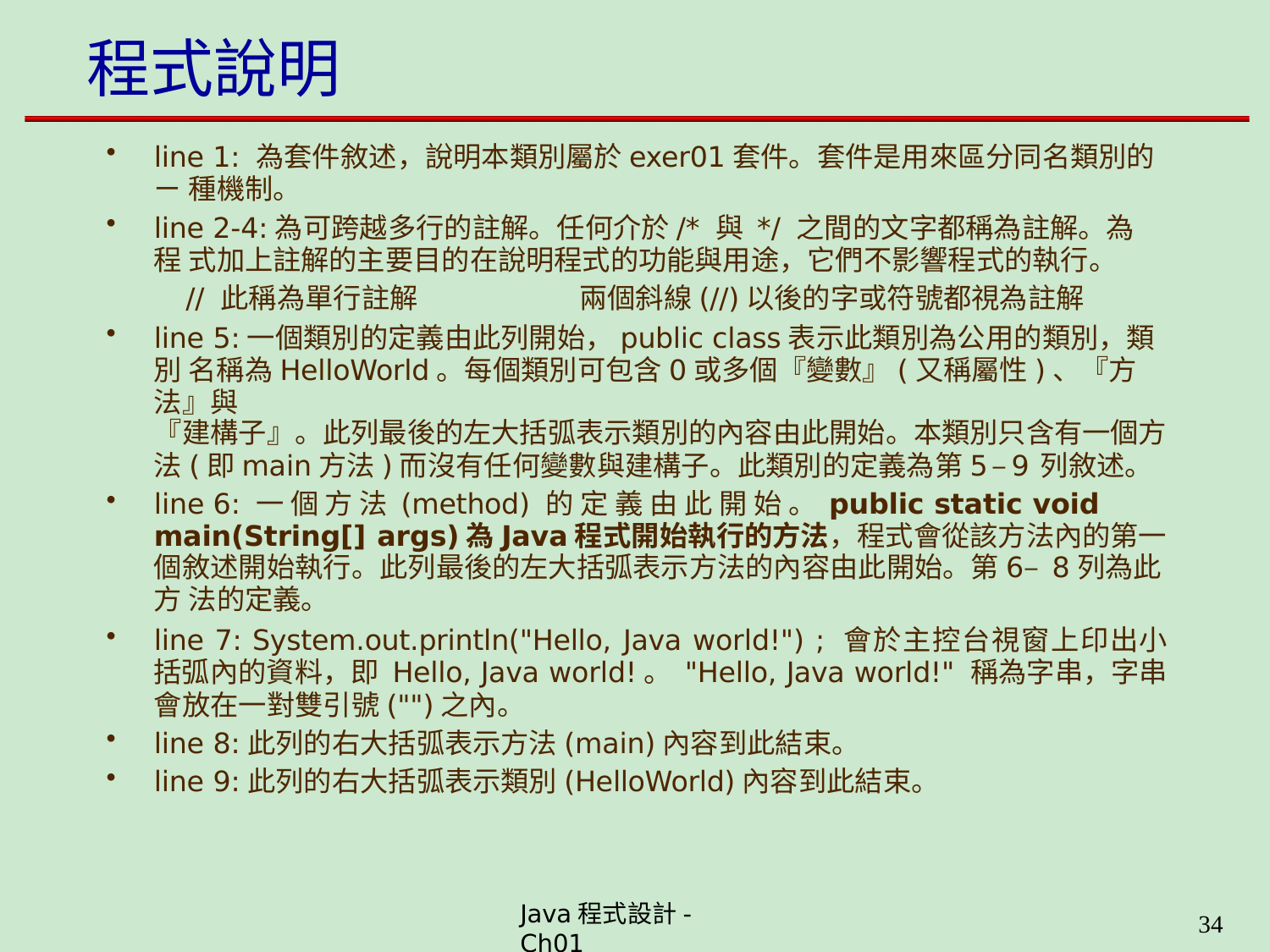

# 程式說明
line 1: 為套件敘述，說明本類別屬於exer01套件。套件是用來區分同名類別的ㄧ 種機制。
line 2-4:為可跨越多行的註解。任何介於/* 與 */ 之間的文字都稱為註解。為程 式加上註解的主要目的在說明程式的功能與用途，它們不影響程式的執行。
// 此稱為單行註解	兩個斜線(//)以後的字或符號都視為註解
line 5:一個類別的定義由此列開始，public class表示此類別為公用的類別，類別 名稱為HelloWorld。每個類別可包含0或多個『變數』(又稱屬性)、『方法』與
『建構子』。此列最後的左大括弧表示類別的內容由此開始。本類別只含有一個方
法(即main方法)而沒有任何變數與建構子。此類別的定義為第5–9列敘述。
line 6: 一 個 方 法 (method) 的 定 義 由 此 開 始 。 public static void  main(String[] args)為Java程式開始執行的方法，程式會從該方法內的第一 個敘述開始執行。此列最後的左大括弧表示方法的內容由此開始。第6–8列為此方 法的定義。
line 7: System.out.println("Hello, Java world!") ; 會於主控台視窗上印出小 括弧內的資料，即 Hello, Java world!。 "Hello, Java world!" 稱為字串，字串 會放在一對雙引號("")之內。
line 8:此列的右大括弧表示方法(main)內容到此結束。
line 9:此列的右大括弧表示類別(HelloWorld)內容到此結束。
Java程式設計-Ch01
34